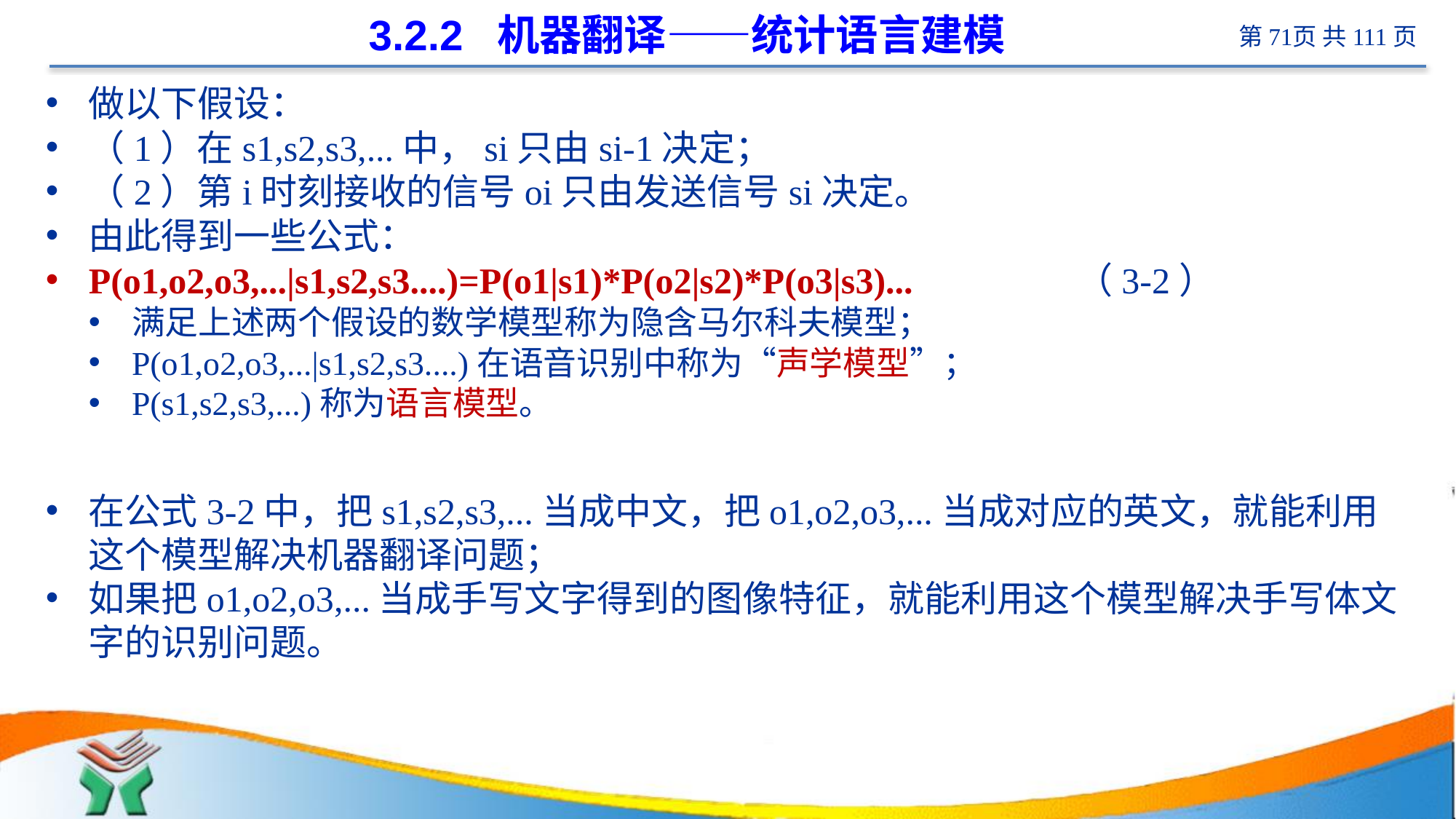

# 3.2.2  机器翻译——统计语言建模
做以下假设：
（1）在s1,s2,s3,...中，si只由si-1决定；
（2）第i时刻接收的信号oi只由发送信号si决定。
由此得到一些公式：
P(o1,o2,o3,...|s1,s2,s3....)=P(o1|s1)*P(o2|s2)*P(o3|s3)...                 （3-2）
满足上述两个假设的数学模型称为隐含马尔科夫模型；
P(o1,o2,o3,...|s1,s2,s3....)在语音识别中称为“声学模型”；
P(s1,s2,s3,...)称为语言模型。

在公式3-2中，把s1,s2,s3,...当成中文，把o1,o2,o3,...当成对应的英文，就能利用这个模型解决机器翻译问题；
如果把o1,o2,o3,...当成手写文字得到的图像特征，就能利用这个模型解决手写体文字的识别问题。